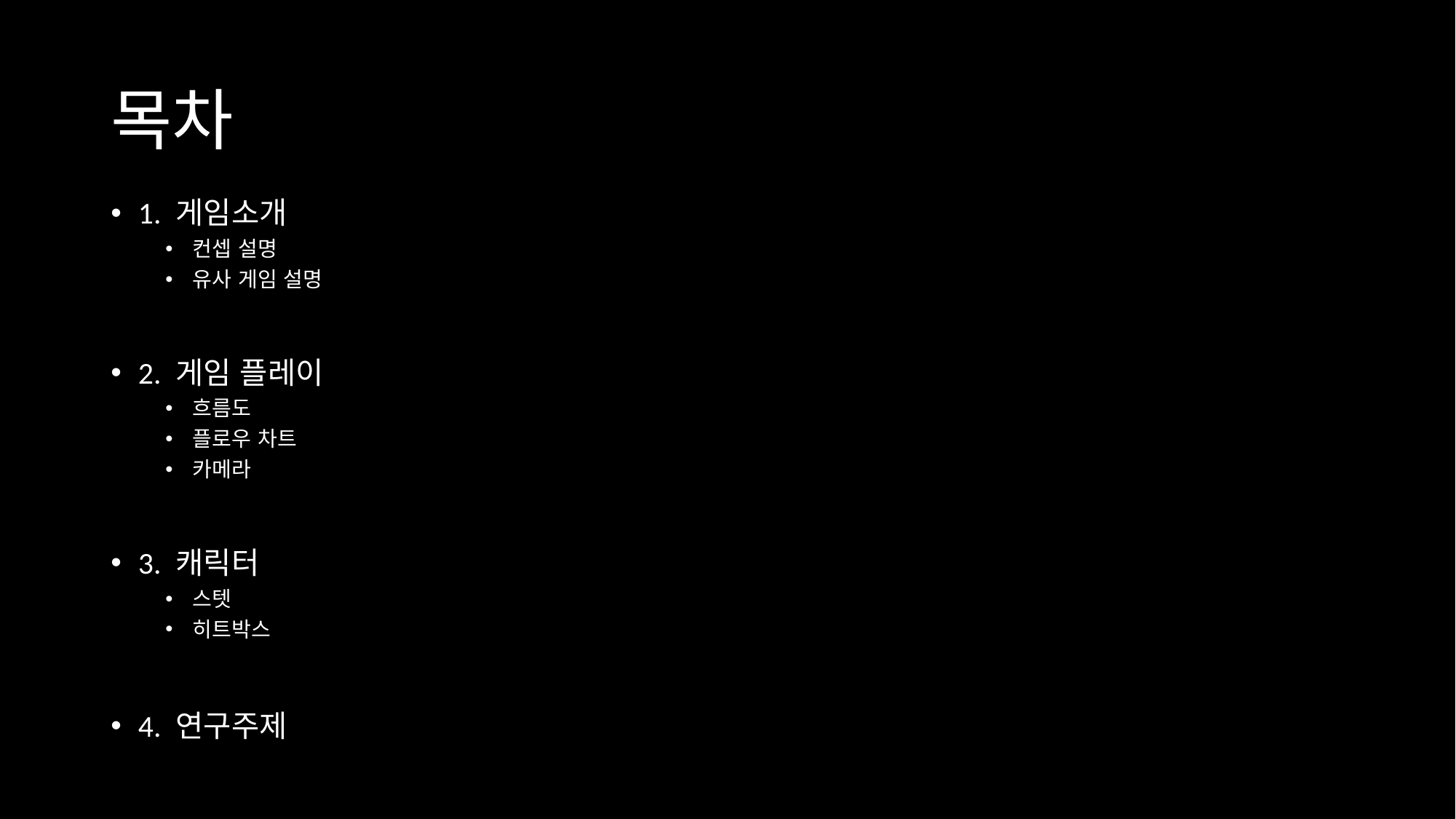

# 목차
1. 게임소개
컨셉 설명
유사 게임 설명

2. 게임 플레이
흐름도
플로우 차트
카메라

3. 캐릭터
스텟
히트박스

4. 연구주제